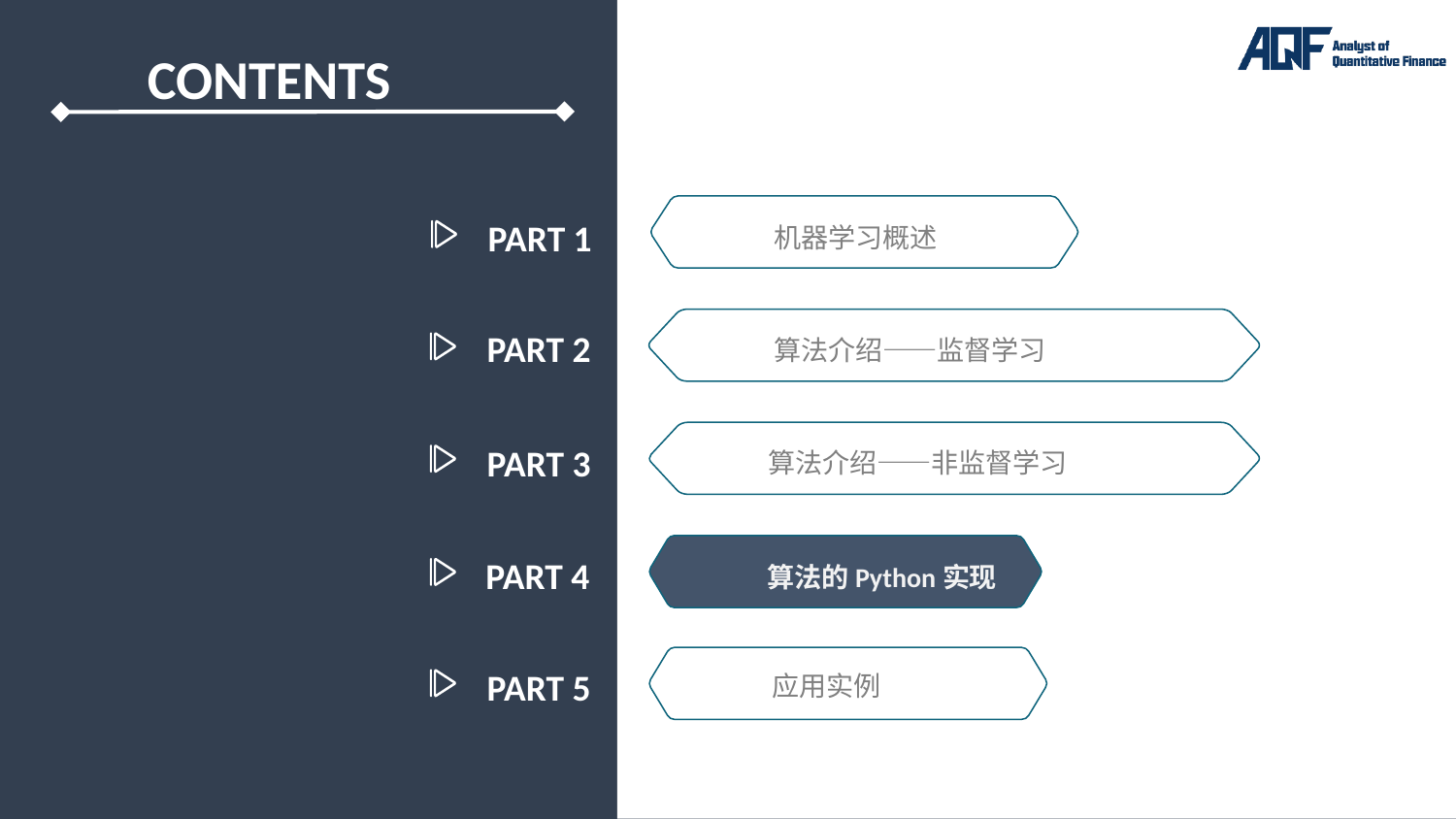

PART 1
机器学习概述

PART 2
算法介绍——监督学习

PART 3
算法介绍——非监督学习

PART 4
算法的Python实现

应用实例
PART 5